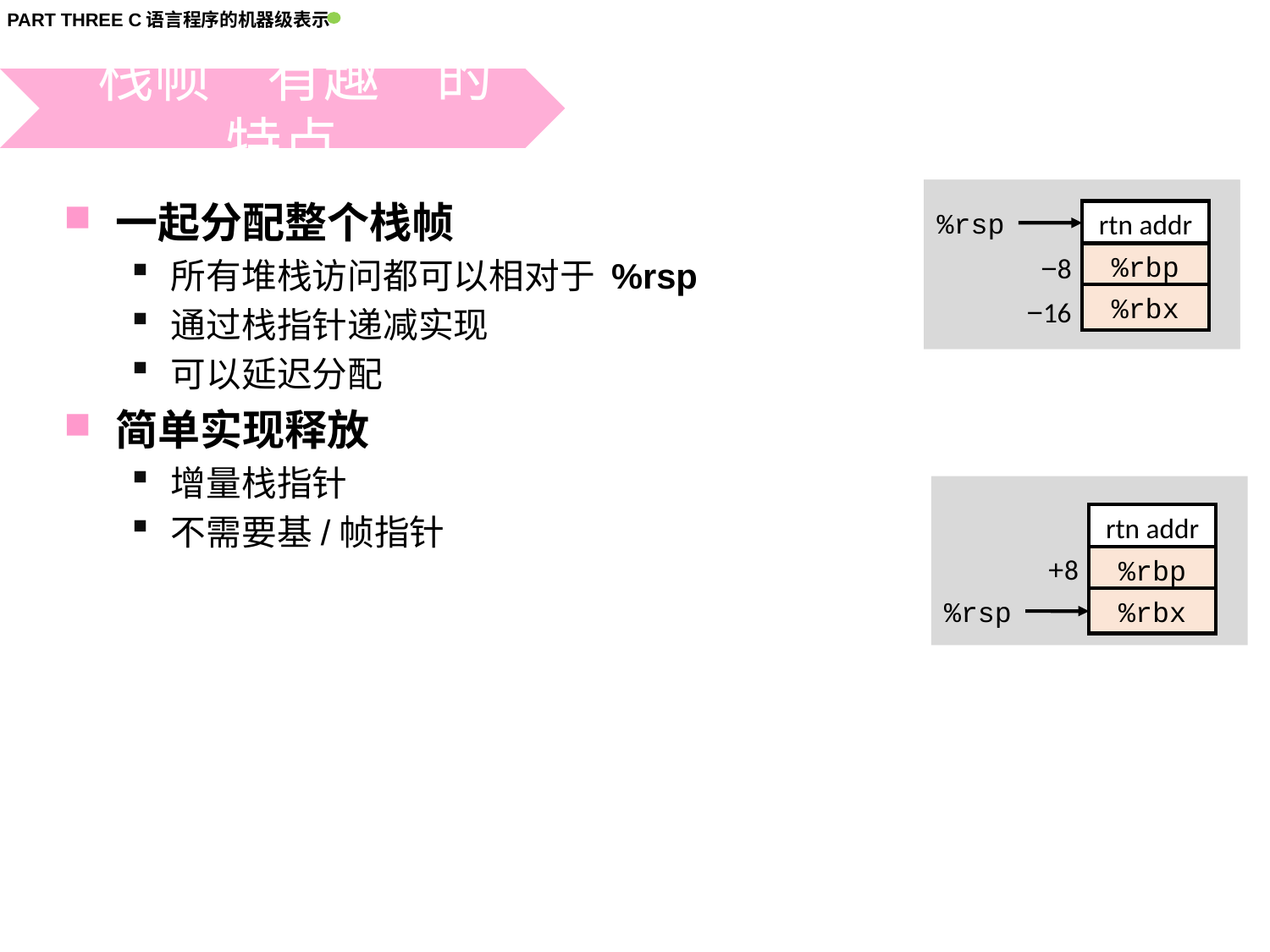

PART THREE C语言程序的机器级表示

 栈帧“有趣”的特点

一起分配整个栈帧
所有堆栈访问都可以相对于 %rsp
通过栈指针递减实现
可以延迟分配
简单实现释放
增量栈指针
不需要基/帧指针
%rsp
rtn addr

%rbp
−8
%rbx
−16

rtn addr
+8
%rbp
%rsp
%rbx